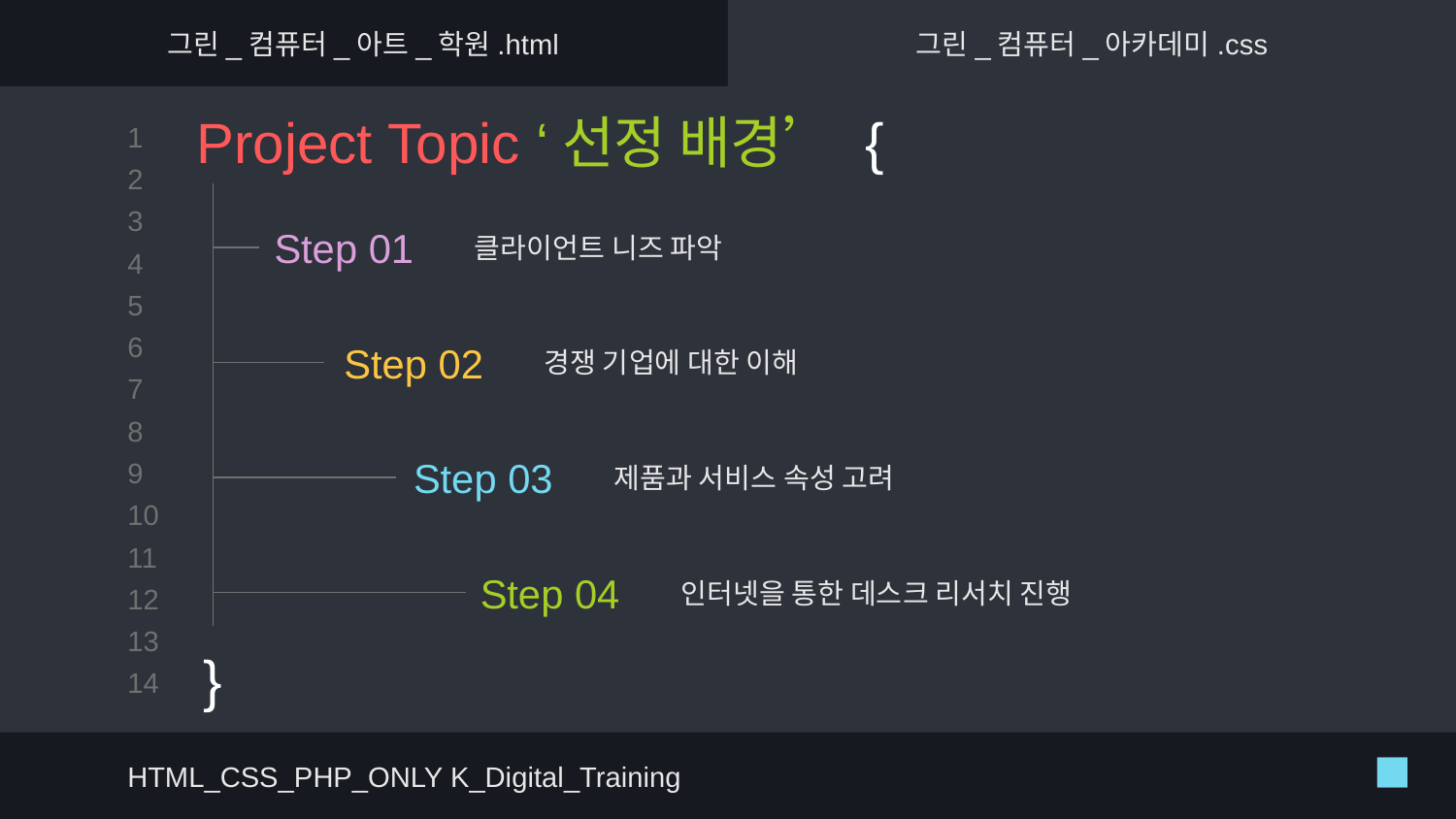

그린_컴퓨터_아트_학원.html
그린_컴퓨터_아카데미.css
# Project Topic ‘선정 배경’ {
클라이언트 니즈 파악
Step 01
Step 02
경쟁 기업에 대한 이해

Step 03
제품과 서비스 속성 고려

Step 04
인터넷을 통한 데스크 리서치 진행

}
HTML_CSS_PHP_ONLY K_Digital_Training